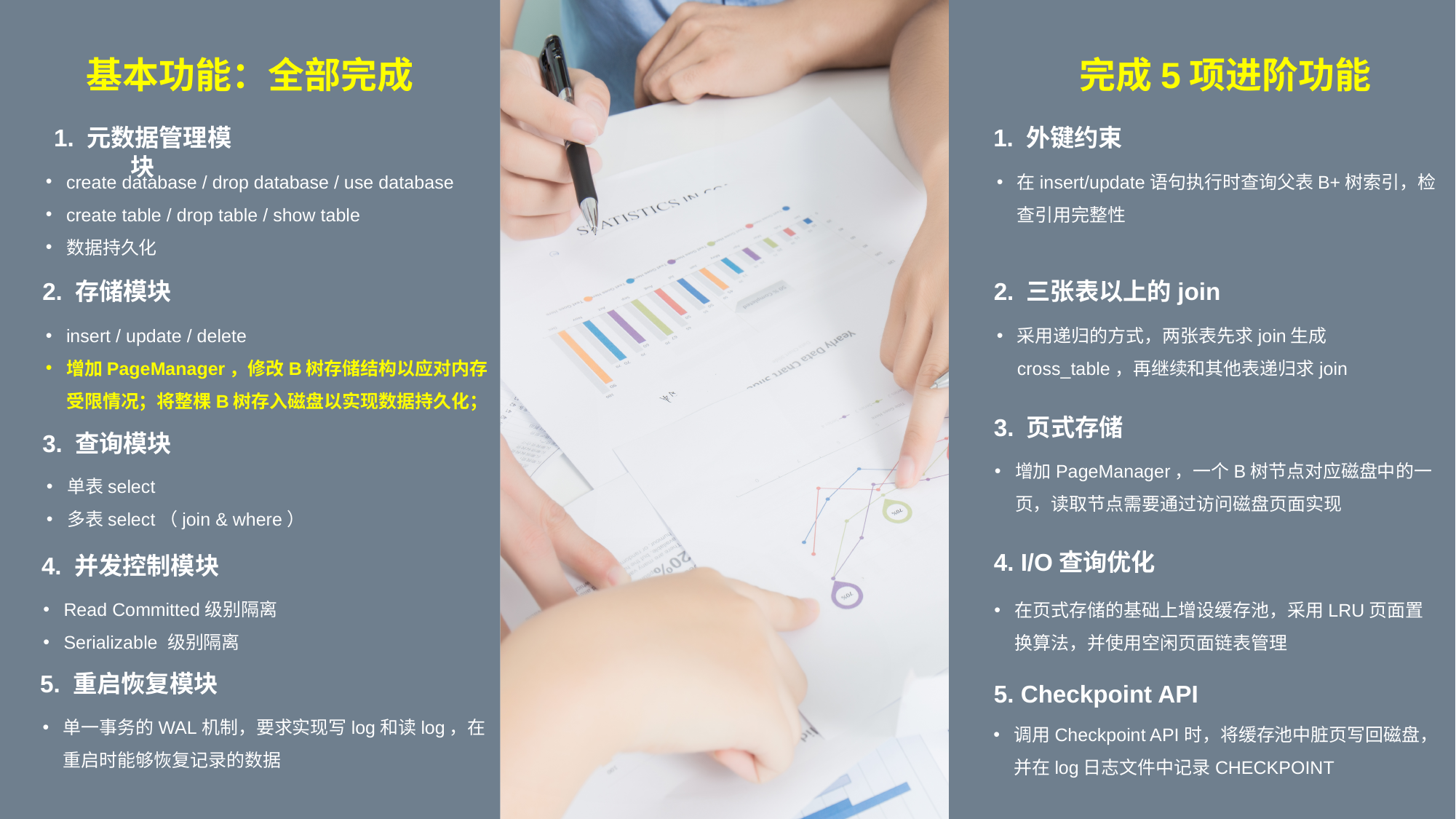

基本功能：全部完成
完成5项进阶功能
1. 外键约束
在insert/update语句执行时查询父表B+树索引，检查引用完整性
2. 三张表以上的join
采用递归的方式，两张表先求join生成cross_table，再继续和其他表递归求join
3. 页式存储

4. I/O查询优化
在页式存储的基础上增设缓存池，采用LRU页面置换算法，并使用空闲页面链表管理
5. Checkpoint API
调用Checkpoint API时，将缓存池中脏页写回磁盘，并在log日志文件中记录CHECKPOINT
1. 元数据管理模块
create database / drop database / use database
create table / drop table / show table
数据持久化
2. 存储模块
insert / update / delete
增加PageManager，修改B树存储结构以应对内存受限情况；将整棵B树存入磁盘以实现数据持久化；
3. 查询模块
单表select
多表select（join & where）
增加PageManager，一个B树节点对应磁盘中的一页，读取节点需要通过访问磁盘页面实现
4. 并发控制模块
Read Committed级别隔离
Serializable 级别隔离
5. 重启恢复模块

单一事务的WAL机制，要求实现写log和读log，在重启时能够恢复记录的数据